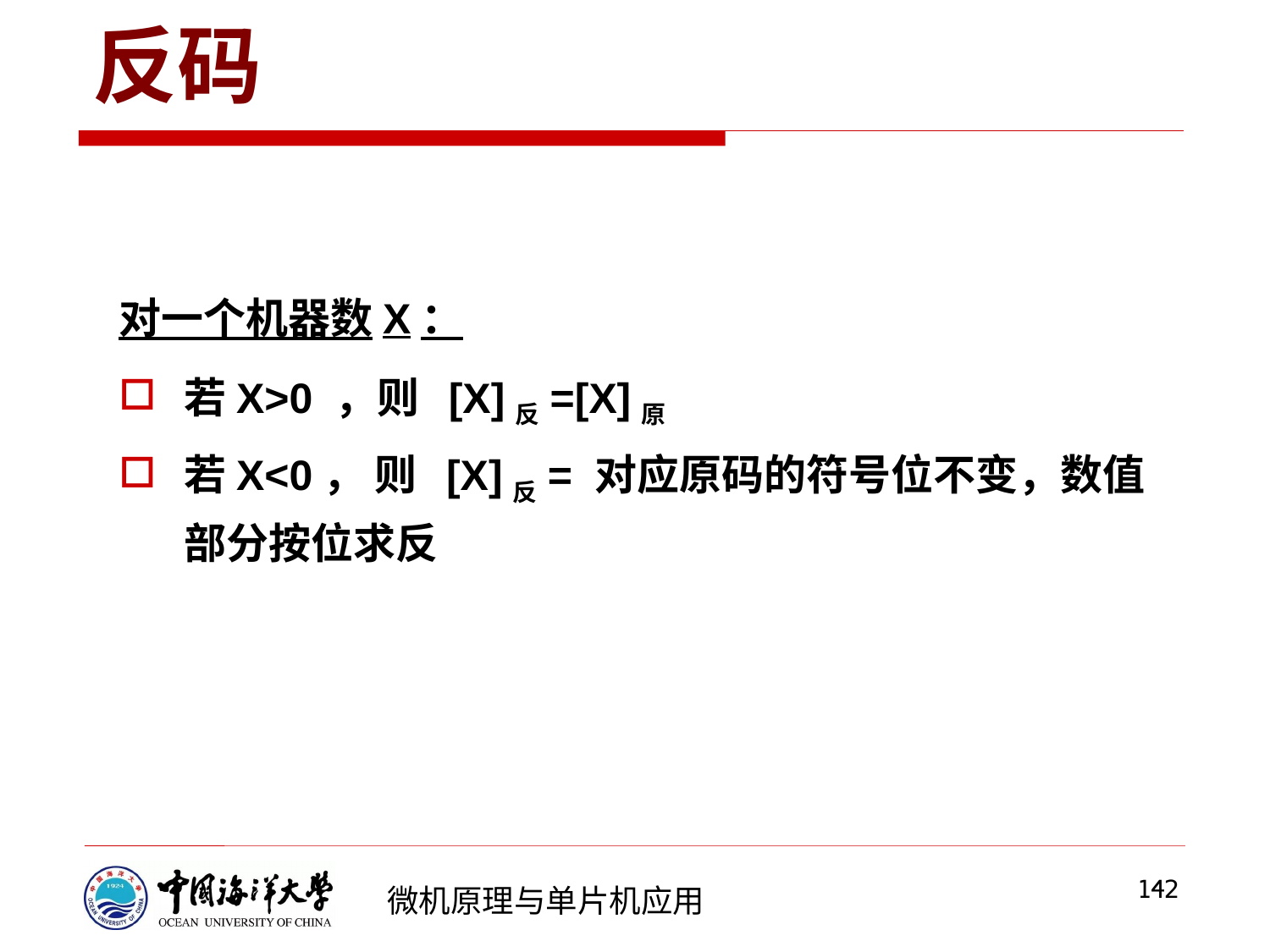

# 反码
对一个机器数X：
若X>0 ，则  [X]反=[X]原
若X<0， 则  [X]反= 对应原码的符号位不变，数值部分按位求反
142